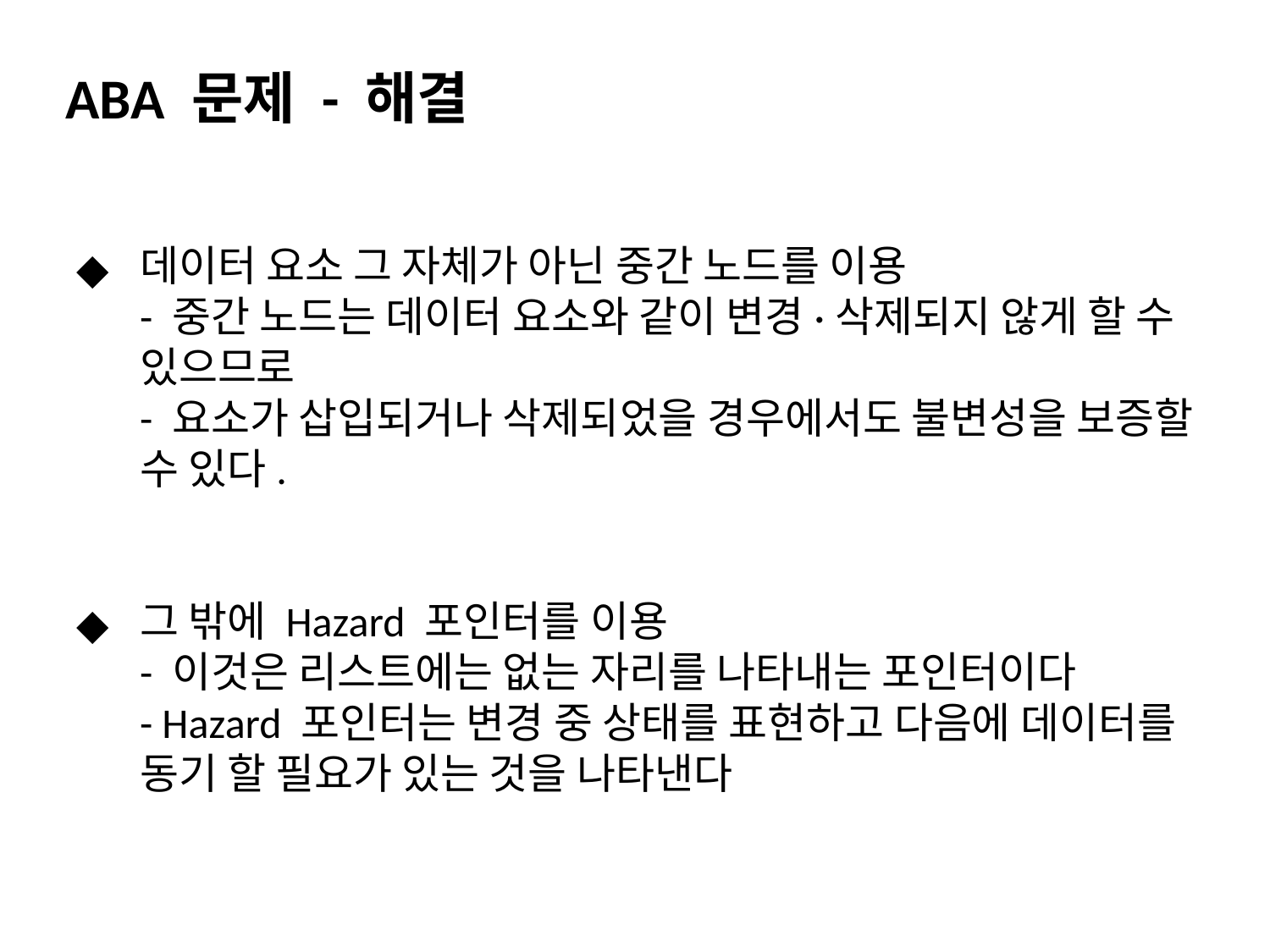

ABA 문제 - 해결
데이터 요소 그 자체가 아닌 중간 노드를 이용
- 중간 노드는 데이터 요소와 같이 변경·삭제되지 않게 할 수 있으므로
- 요소가 삽입되거나 삭제되었을 경우에서도 불변성을 보증할 수 있다.

그 밖에 Hazard 포인터를 이용
- 이것은 리스트에는 없는 자리를 나타내는 포인터이다
- Hazard 포인터는 변경 중 상태를 표현하고 다음에 데이터를 동기 할 필요가 있는 것을 나타낸다